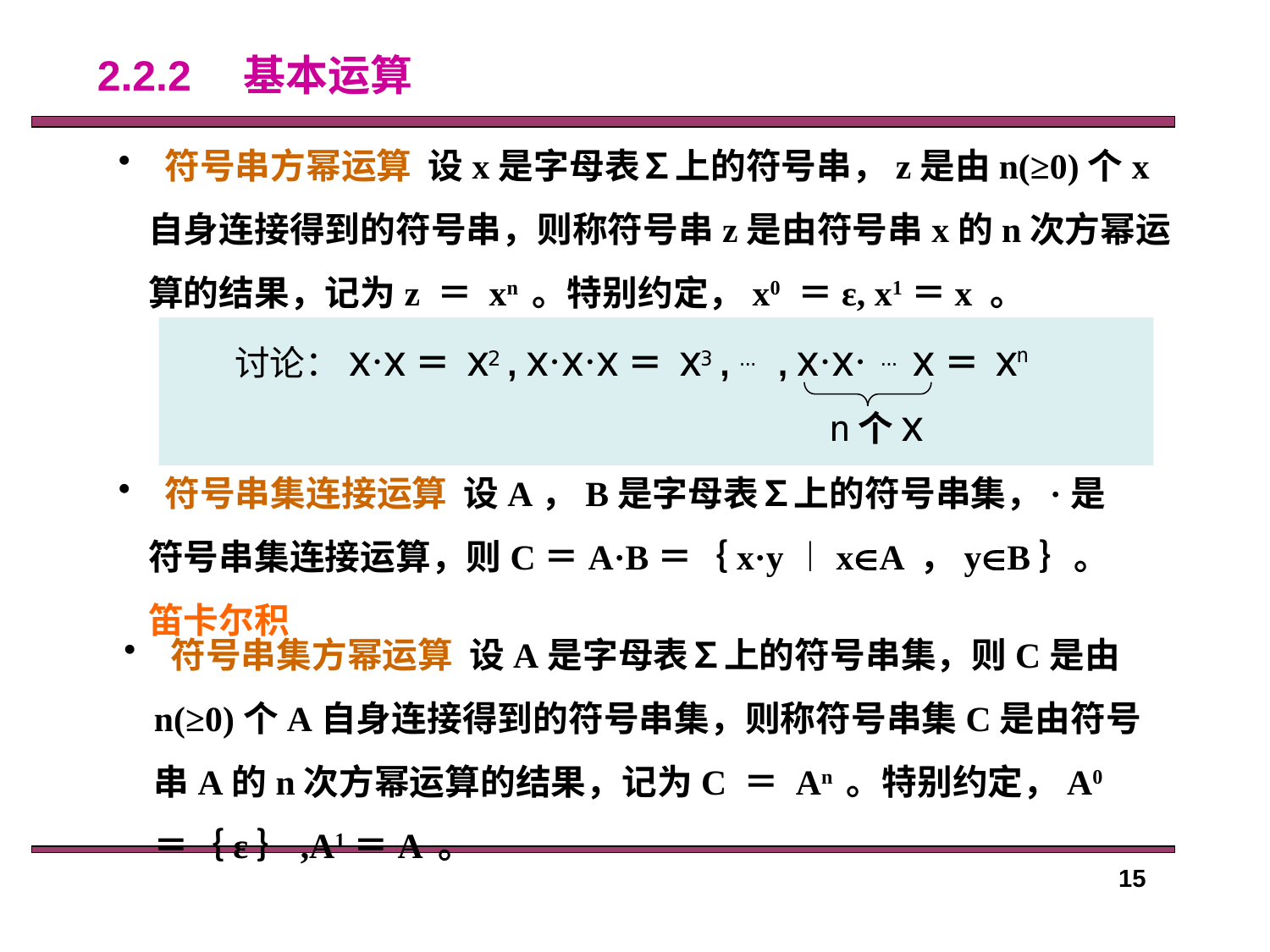

2.2.2　基本运算
 符号串方幂运算  设x是字母表∑上的符号串，z是由n(≥0)个x自身连接得到的符号串，则称符号串z是由符号串x的n次方幂运算的结果，记为z ＝ xn 。特别约定，x0 ＝ε, x1＝x 。

讨论：x·x＝ x2 , x·x·x＝ x3 , …   , x·x· …  x＝ xn

n个x
 符号串集连接运算  设A，B是字母表∑上的符号串集，·是符号串集连接运算，则C＝A·B＝｛x·y︱x∈A ，y∈B｝。 笛卡尔积
 符号串集方幂运算  设A是字母表∑上的符号串集，则C是由n(≥0)个A自身连接得到的符号串集，则称符号串集C是由符号串A的n次方幂运算的结果，记为C ＝ An 。特别约定，A0 ＝｛ε｝,A1＝A 。

15